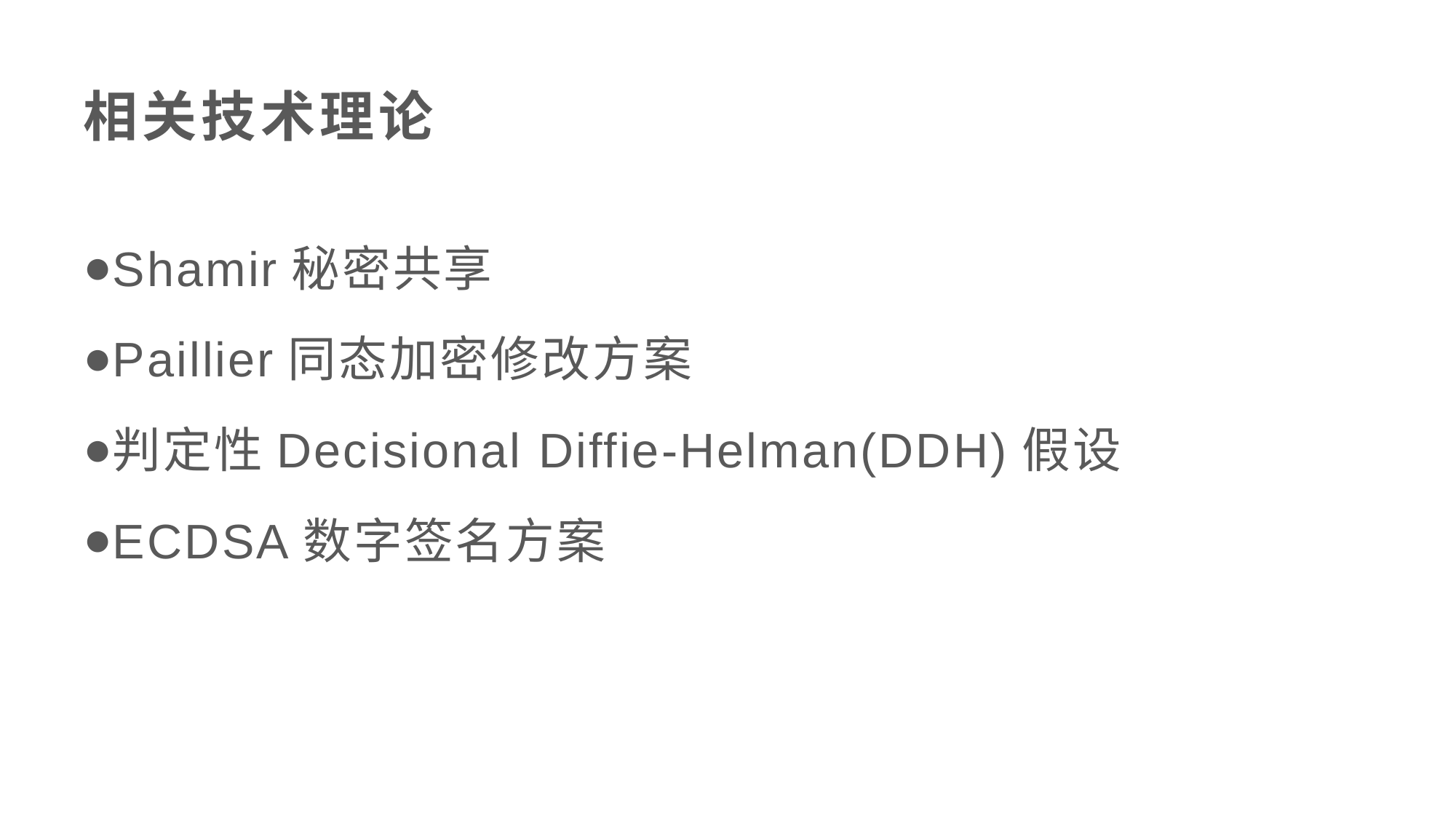

# 相关技术理论
Shamir秘密共享
Paillier同态加密修改方案
判定性Decisional Diffie-Helman(DDH)假设
ECDSA数字签名方案